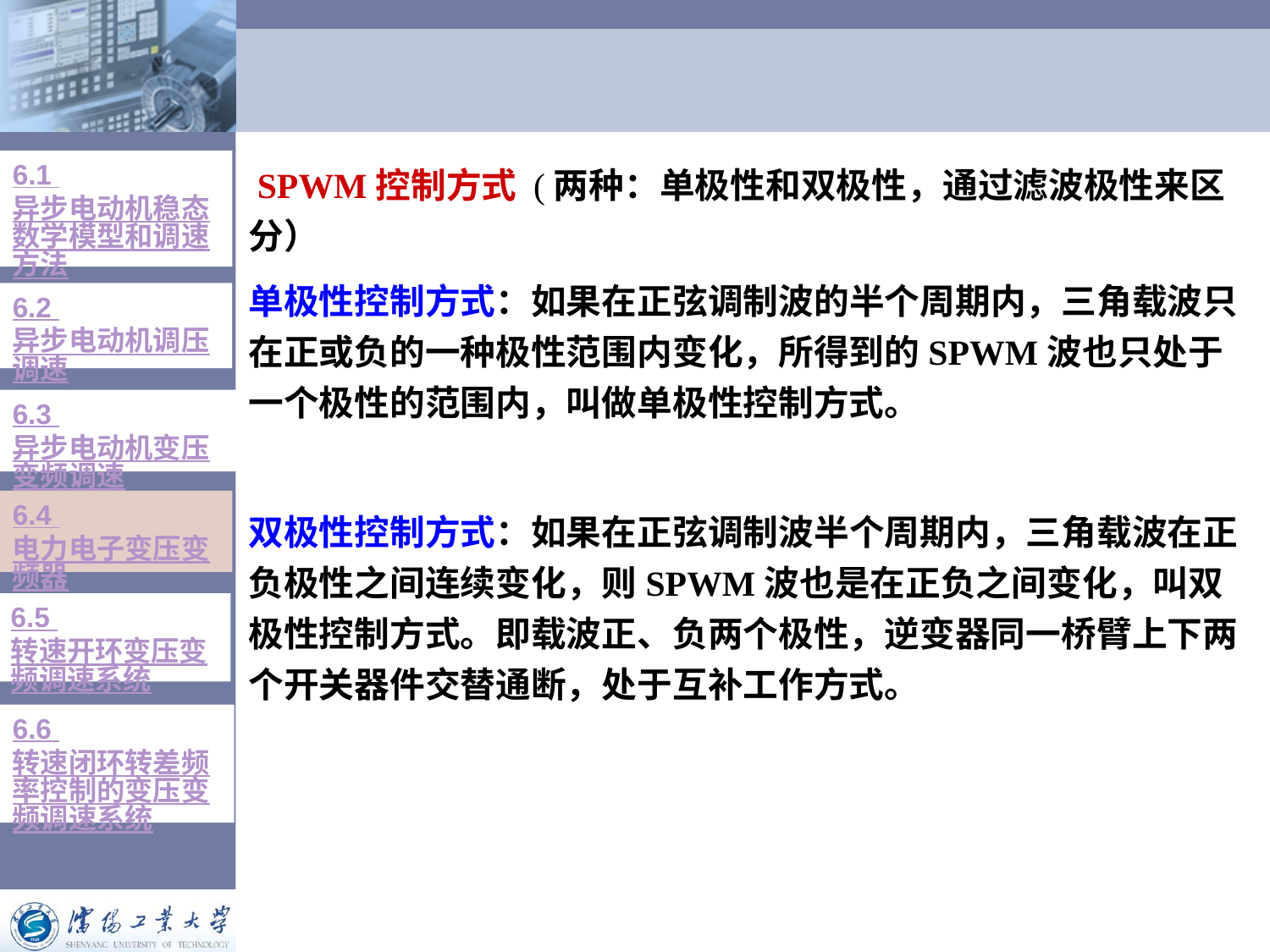

SPWM控制方式 (两种：单极性和双极性，通过滤波极性来区分）
单极性控制方式：如果在正弦调制波的半个周期内，三角载波只在正或负的一种极性范围内变化，所得到的SPWM波也只处于一个极性的范围内，叫做单极性控制方式。

双极性控制方式：如果在正弦调制波半个周期内，三角载波在正负极性之间连续变化，则SPWM波也是在正负之间变化，叫双极性控制方式。即载波正、负两个极性，逆变器同一桥臂上下两个开关器件交替通断，处于互补工作方式。
6.1 异步电动机稳态数学模型和调速方法
6.2 异步电动机调压调速
6.3 异步电动机变压变频调速
6.4 电力电子变压变频器
6.5 转速开环变压变频调速系统

6.6 转速闭环转差频率控制的变压变频调速系统